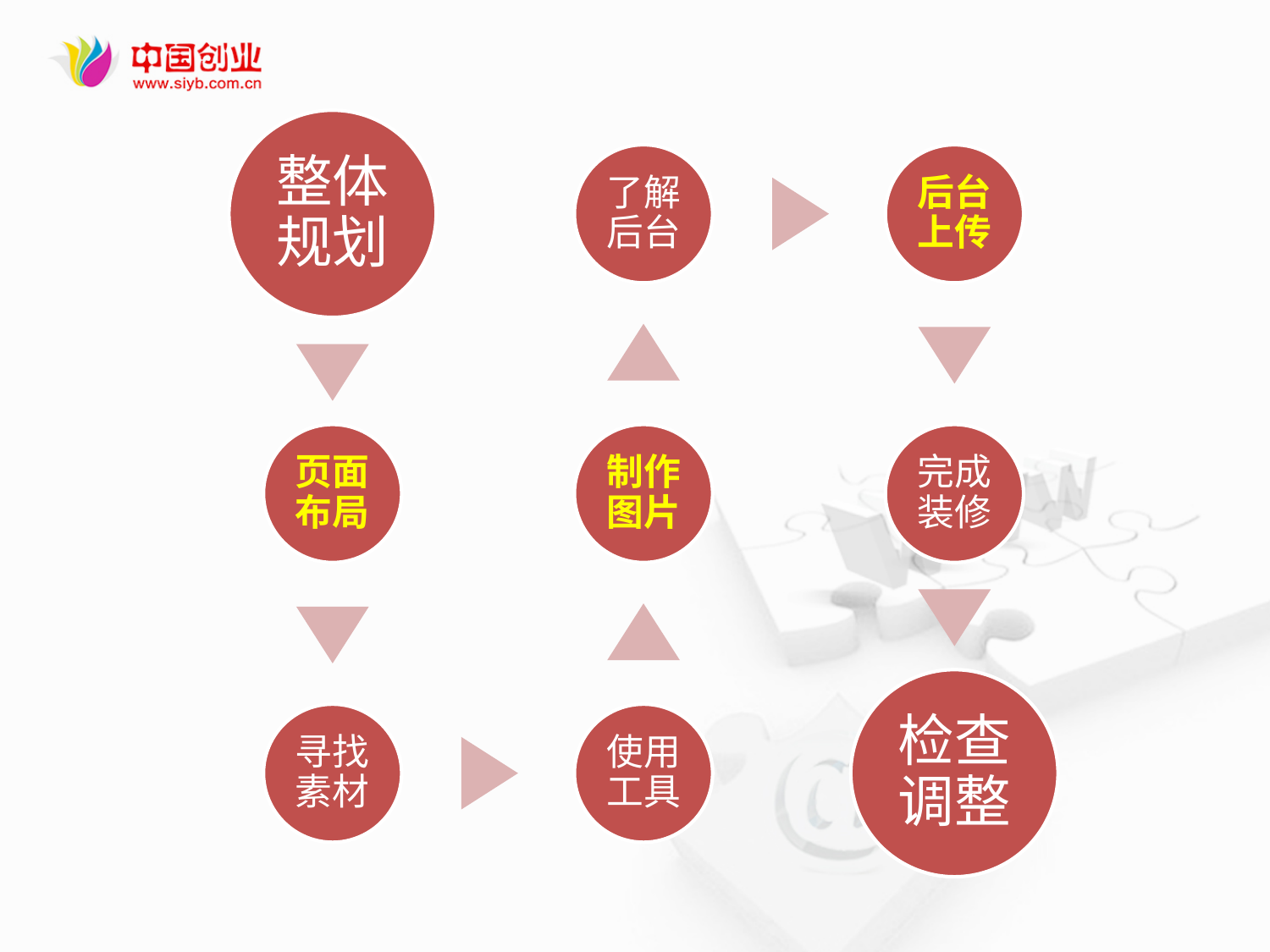

整体规划
页面布局
寻找素材
使用工具
制作图片
了解后台
后台上传
完成装修
检查调整